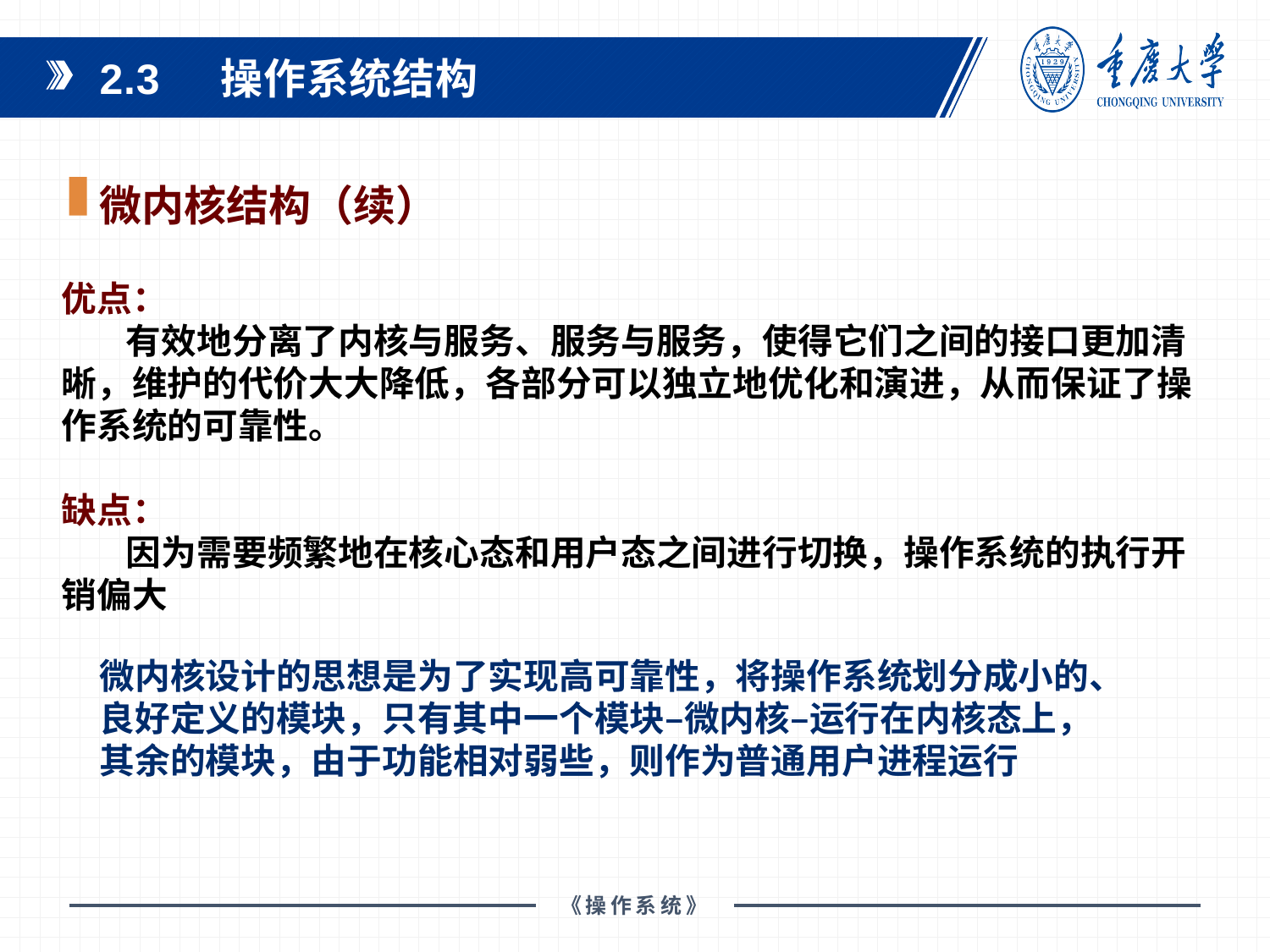

2.3    操作系统结构
微内核结构（续）

优点：
       有效地分离了内核与服务、服务与服务，使得它们之间的接口更加清晰，维护的代价大大降低，各部分可以独立地优化和演进，从而保证了操作系统的可靠性。

缺点：
       因为需要频繁地在核心态和用户态之间进行切换，操作系统的执行开销偏大
微内核设计的思想是为了实现高可靠性，将操作系统划分成小的、良好定义的模块，只有其中一个模块–微内核–运行在内核态上，其余的模块，由于功能相对弱些，则作为普通用户进程运行